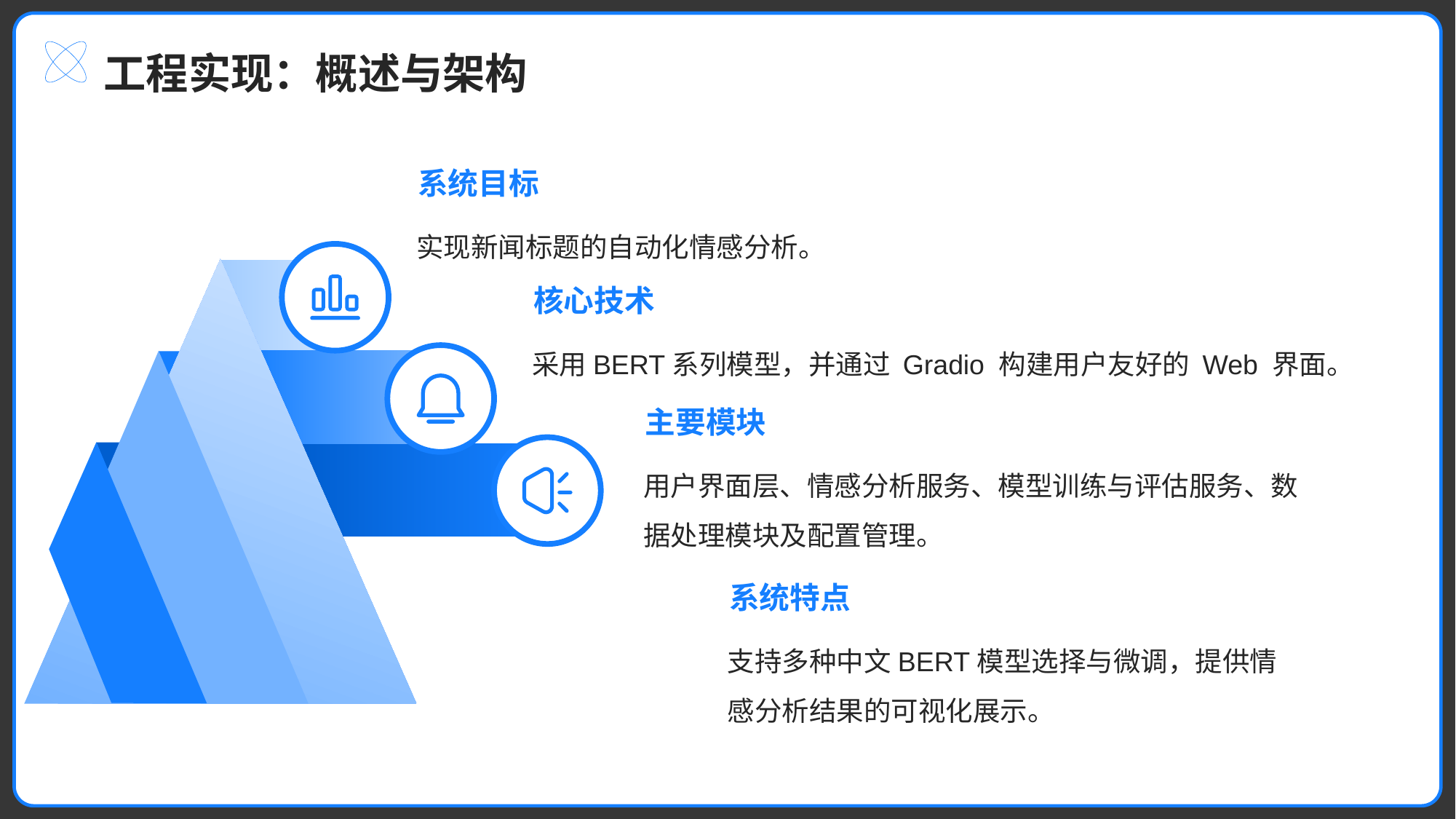

工程实现：概述与架构

系统目标
实现新闻标题的自动化情感分析。

核心技术

采用BERT系列模型，并通过 Gradio 构建用户友好的 Web 界面。

主要模块

用户界面层、情感分析服务、模型训练与评估服务、数据处理模块及配置管理。

系统特点
支持多种中文BERT模型选择与微调，提供情感分析结果的可视化展示。